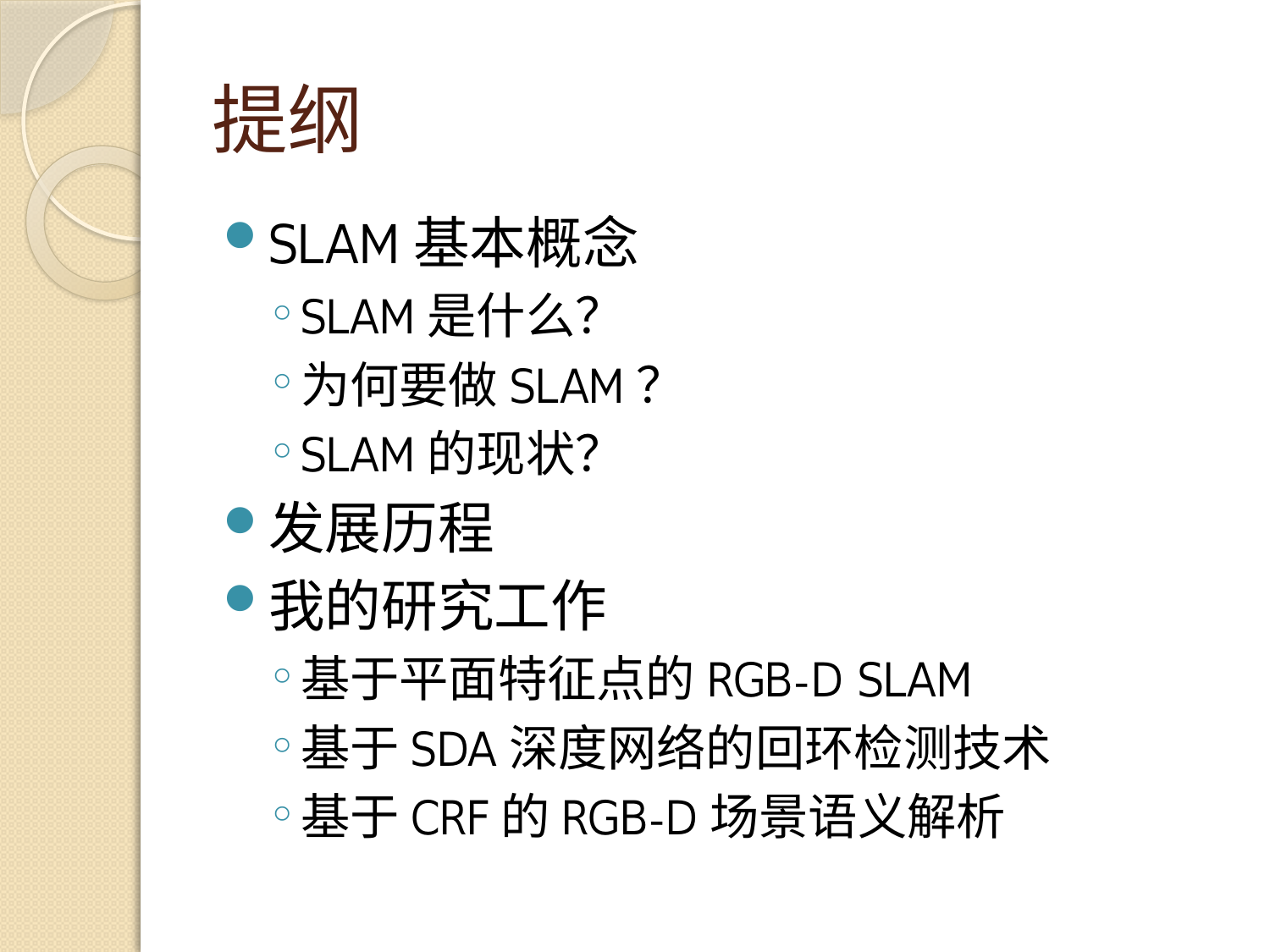

# 提纲
SLAM基本概念
SLAM是什么？
为何要做SLAM？
SLAM的现状？
发展历程
我的研究工作
基于平面特征点的RGB-D SLAM
基于SDA深度网络的回环检测技术
基于CRF的RGB-D场景语义解析